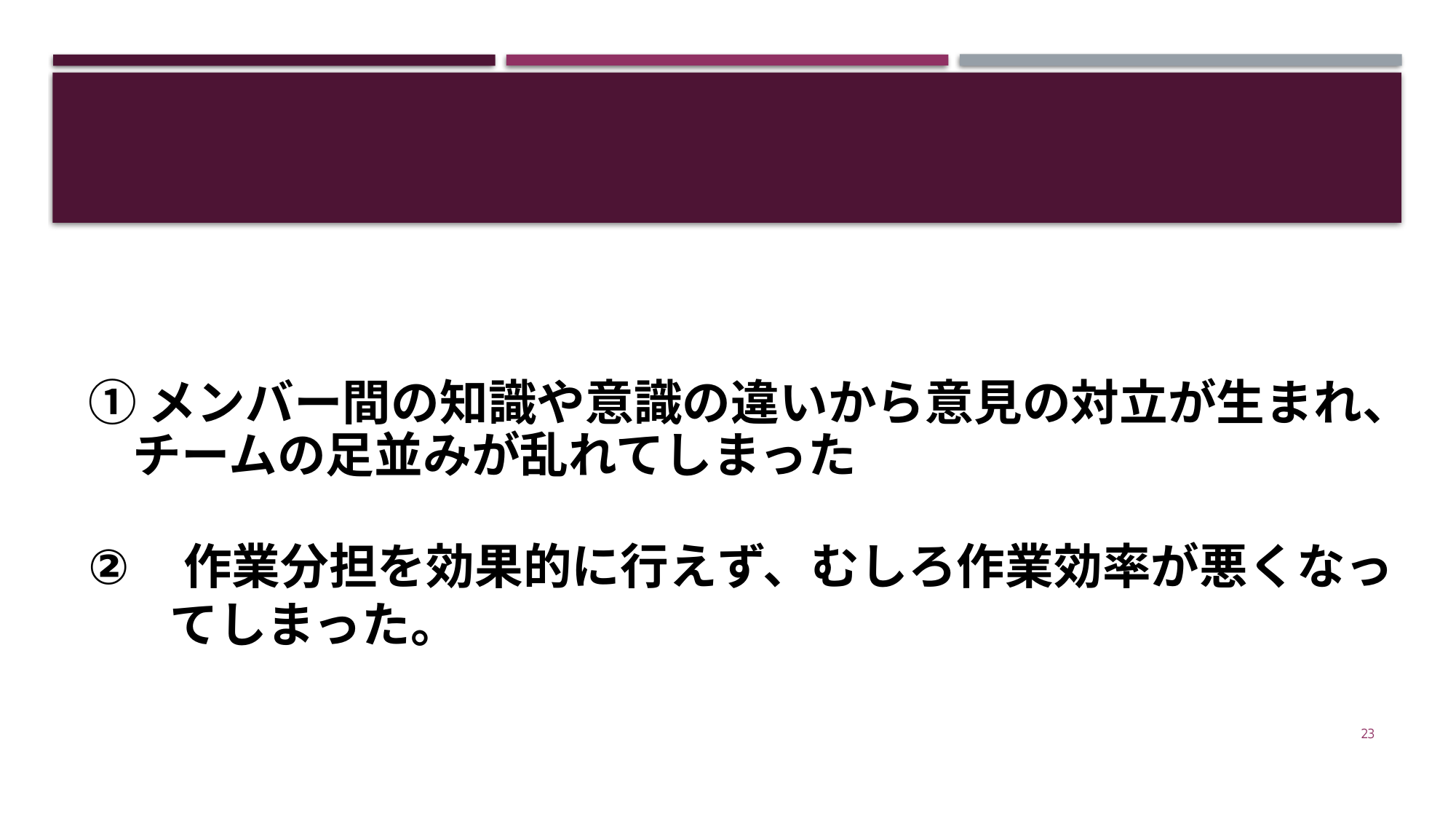

①メンバー間の知識や意識の違いから意見の対立が生まれ、
   チームの足並みが乱れてしまった

  作業分担を効果的に行えず、むしろ作業効率が悪くなっ
　   てしまった。
23